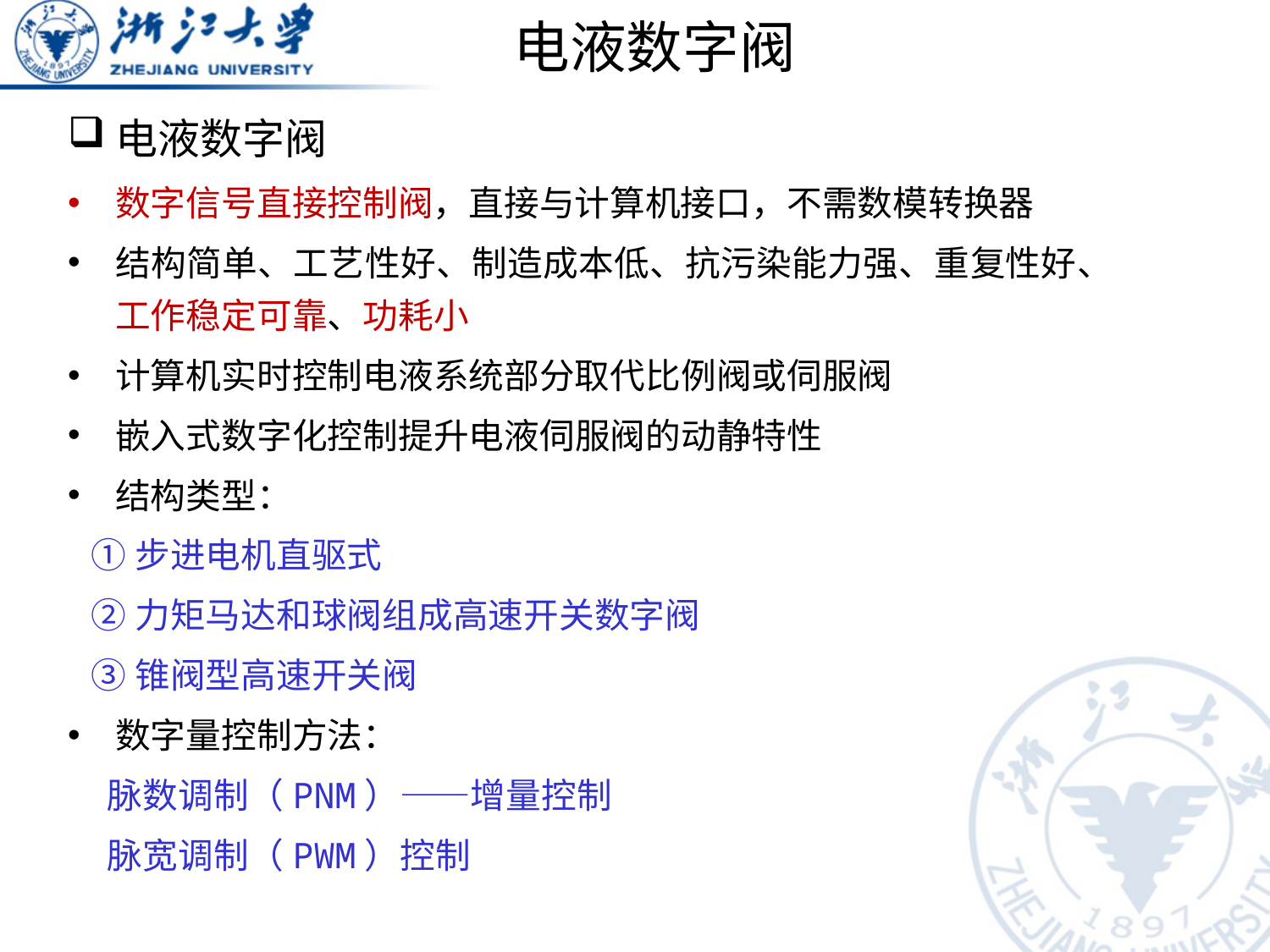

# 电液数字阀
电液数字阀
数字信号直接控制阀，直接与计算机接口，不需数模转换器
结构简单、工艺性好、制造成本低、抗污染能力强、重复性好、工作稳定可靠、功耗小
计算机实时控制电液系统部分取代比例阀或伺服阀
嵌入式数字化控制提升电液伺服阀的动静特性
结构类型：
   ①步进电机直驱式
   ②力矩马达和球阀组成高速开关数字阀
   ③锥阀型高速开关阀
数字量控制方法：
    脉数调制（PNM）——增量控制
    脉宽调制（PWM）控制